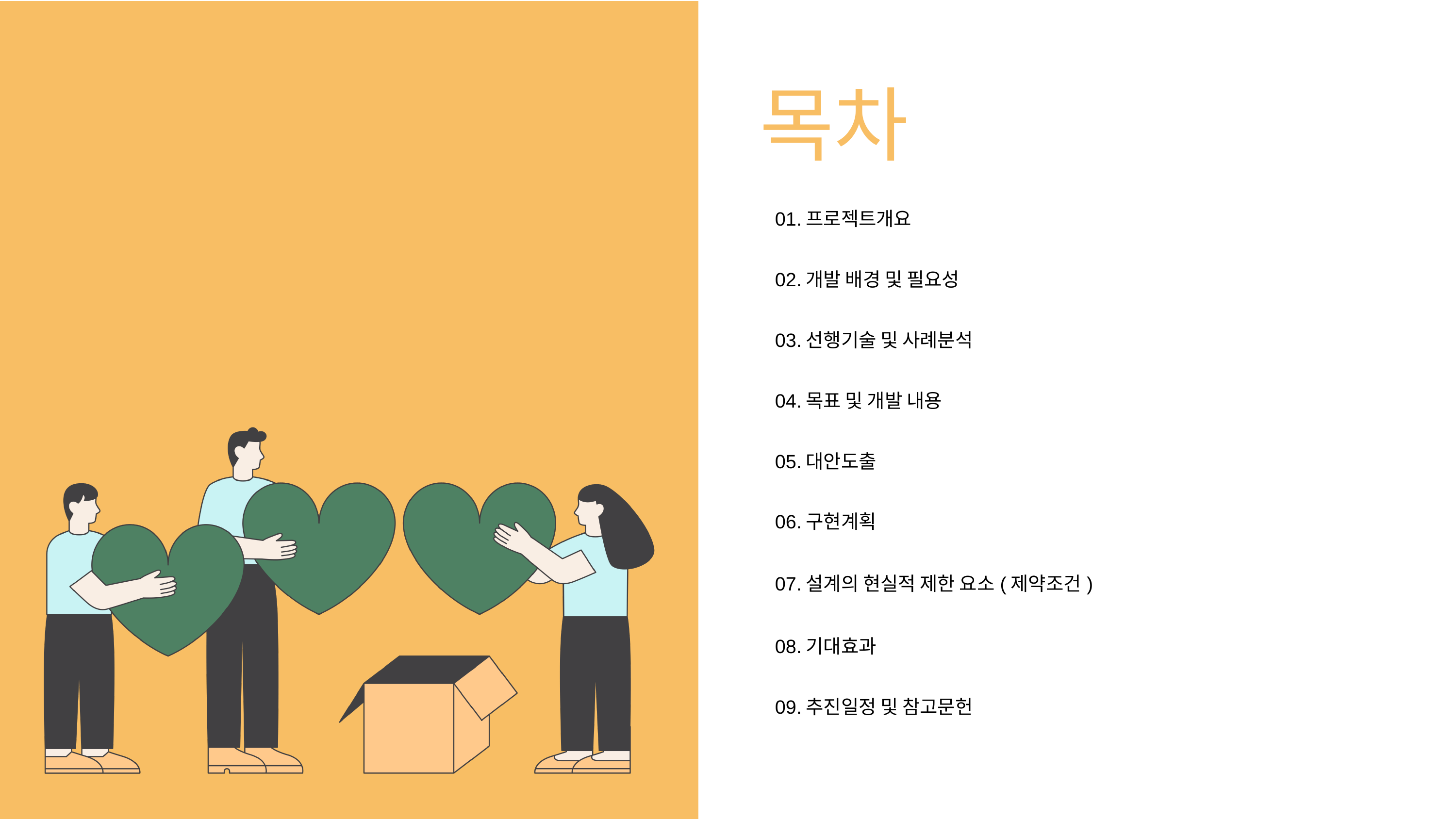

목차
| 01.프로젝트개요 |  |
| --- | --- |
| 02.개발 배경 및 필요성 |  |
| 03.선행기술 및 사례분석 |  |
| 04.목표 및 개발 내용 |  |
| 05.대안도출 |  |
| 06.구현계획 |  |
| 07.설계의 현실적 제한 요소(제약조건) |  |
| 08.기대효과 |  |
| 09.추진일정 및 참고문헌 |  |